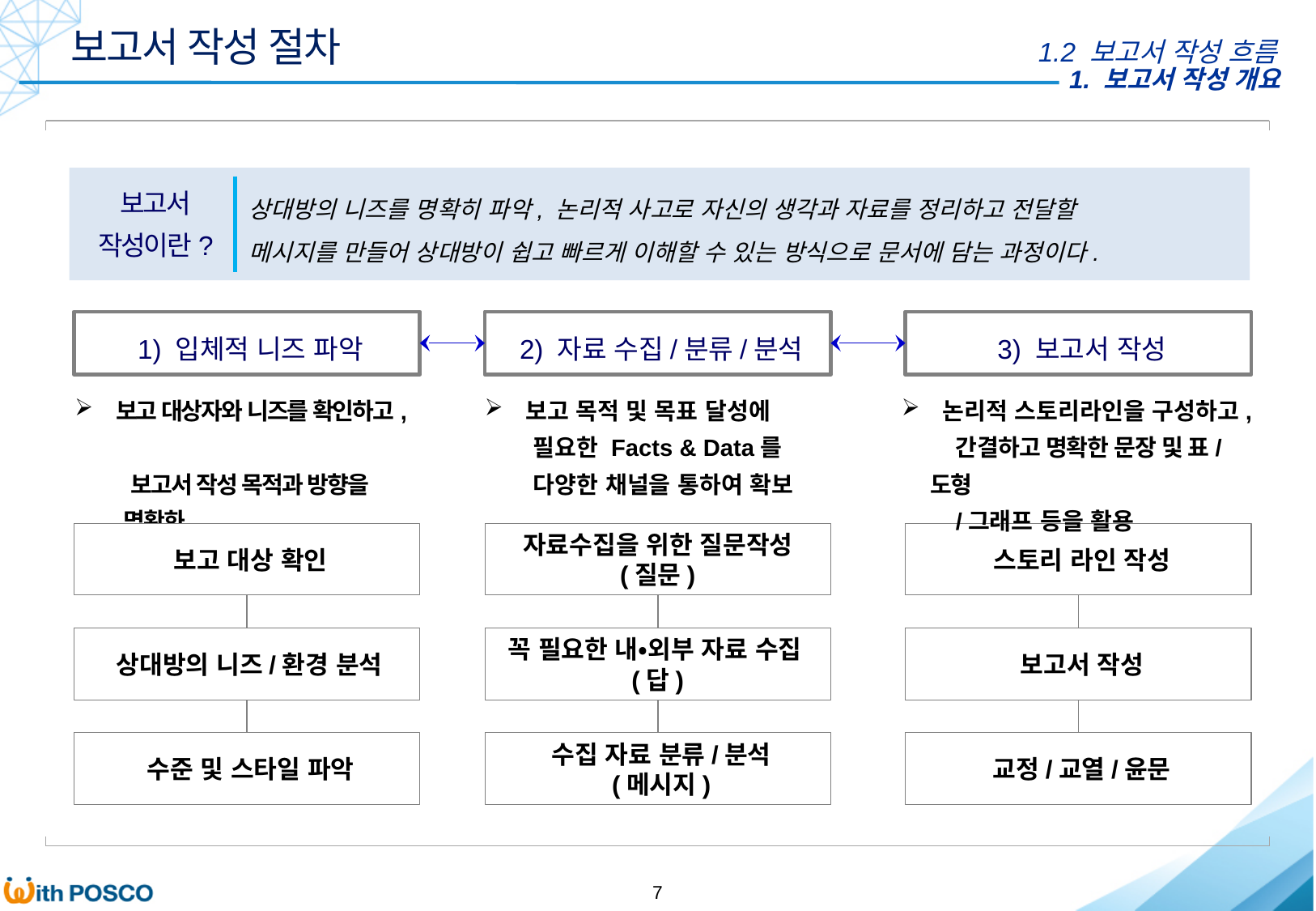

보고서 작성 절차
1.2 보고서 작성 흐름

상대방의 니즈를 명확히 파악, 논리적 사고로 자신의 생각과 자료를 정리하고 전달할
메시지를 만들어 상대방이 쉽고 빠르게 이해할 수 있는 방식으로 문서에 담는 과정이다.
보고서
작성이란?
1) 입체적 니즈 파악
2) 자료 수집/분류/분석
3) 보고서 작성
 보고 목적 및 목표 달성에
   필요한 Facts & Data를
   다양한 채널을 통하여 확보
 논리적 스토리라인을 구성하고,
   간결하고 명확한 문장 및 표/도형
   /그래프 등을 활용
 보고 대상자와 니즈를 확인하고,
    보고서 작성 목적과 방향을
    명확화
보고 대상 확인
자료수집을 위한 질문작성
(질문)
스토리 라인 작성
상대방의 니즈/환경 분석
꼭 필요한 내•외부 자료 수집(답)
보고서 작성
수준 및 스타일 파악
수집 자료 분류/분석
(메시지)
교정/교열/윤문